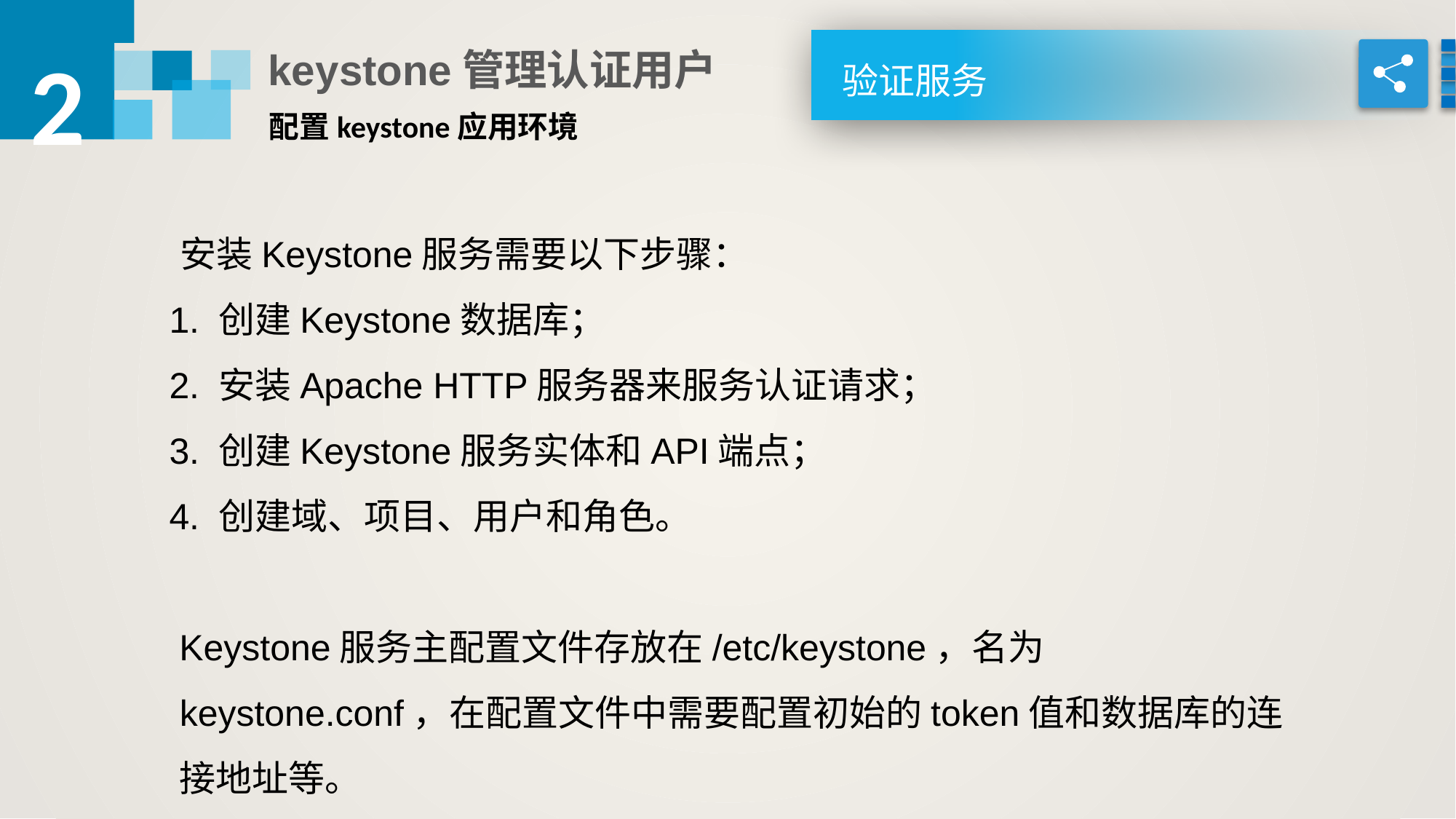

2
keystone管理认证用户
验证服务

配置keystone应用环境

    安装Keystone服务需要以下步骤：
   1. 创建Keystone数据库；
   2. 安装Apache HTTP服务器来服务认证请求；
   3. 创建Keystone服务实体和API端点；
   4. 创建域、项目、用户和角色。

    Keystone服务主配置文件存放在/etc/keystone，名为keystone.conf，在配置文件中需要配置初始的token值和数据库的连接地址等。